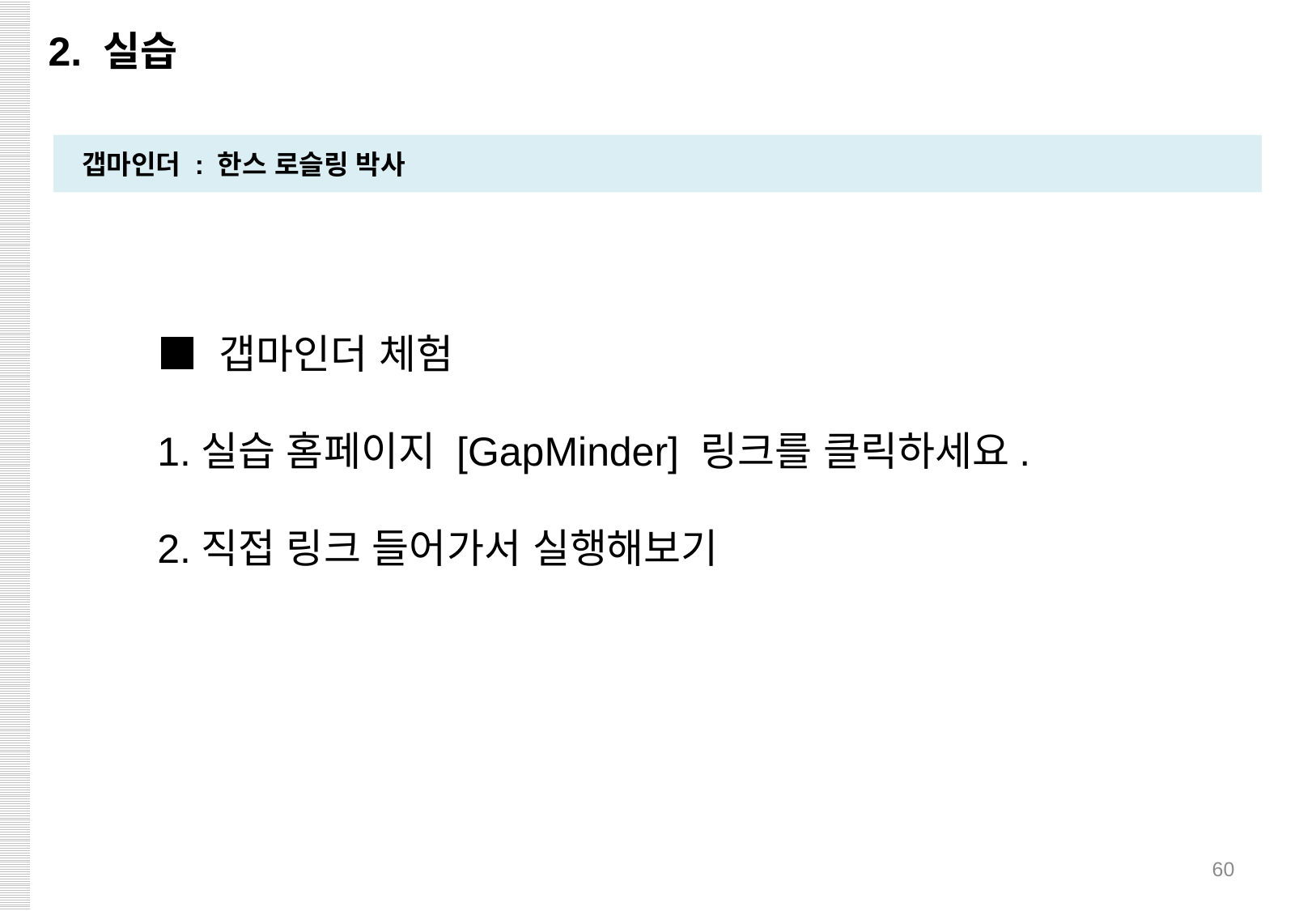

2. 실습
갭마인더 : 한스 로슬링 박사
■ 갭마인더 체험

1.실습 홈페이지 [GapMinder] 링크를 클릭하세요.

2.직접 링크 들어가서 실행해보기